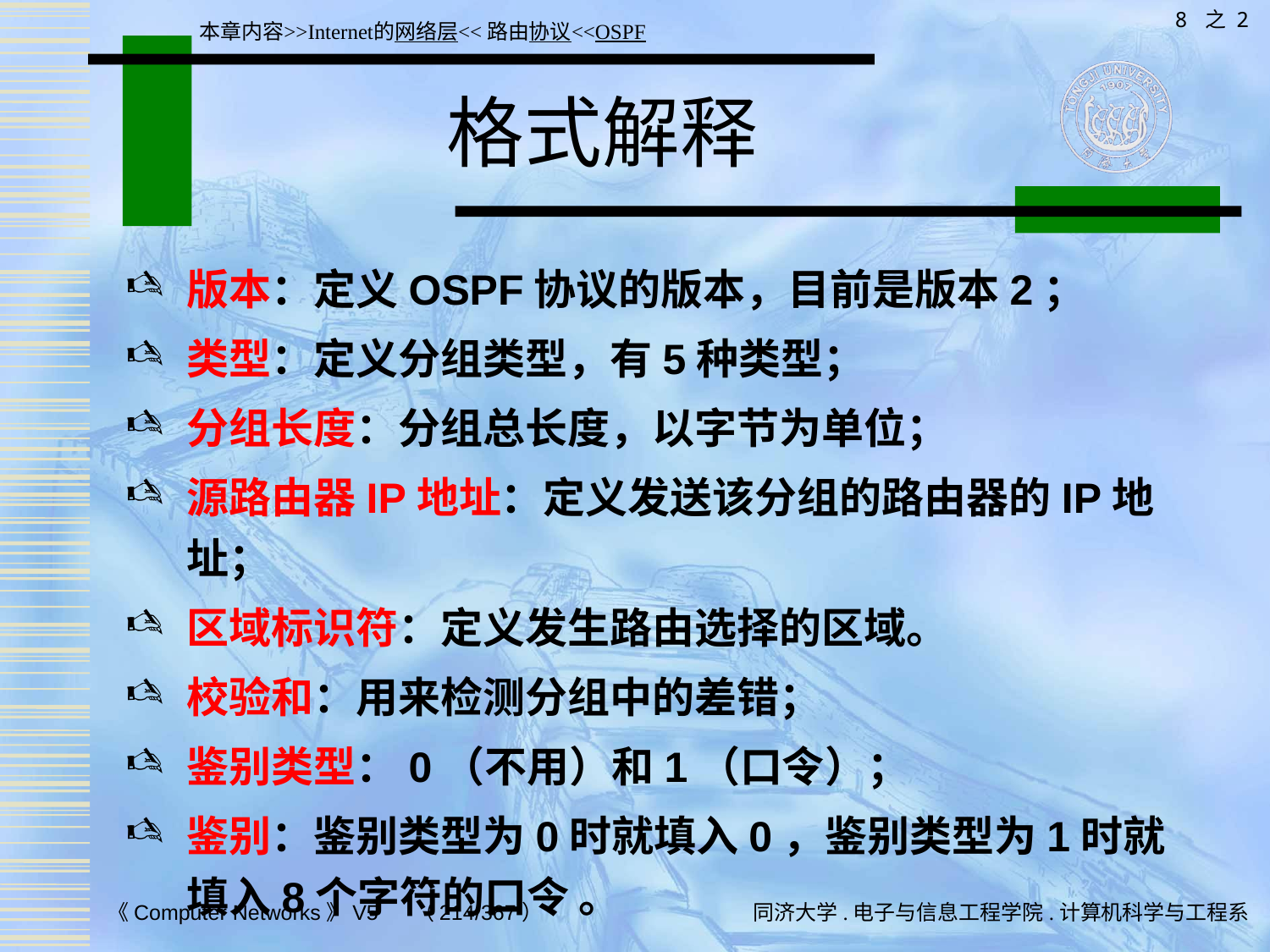

8 之 2
本章内容>>Internet的网络层<<路由协议<<OSPF
# 格式解释
版本：定义OSPF协议的版本，目前是版本2；
类型：定义分组类型，有5种类型；
分组长度：分组总长度，以字节为单位；
源路由器IP地址：定义发送该分组的路由器的IP地址；
区域标识符：定义发生路由选择的区域。
校验和：用来检测分组中的差错；
鉴别类型：0（不用）和1（口令）；
鉴别：鉴别类型为0时就填入0，鉴别类型为1时就填入8个字符的口令 。